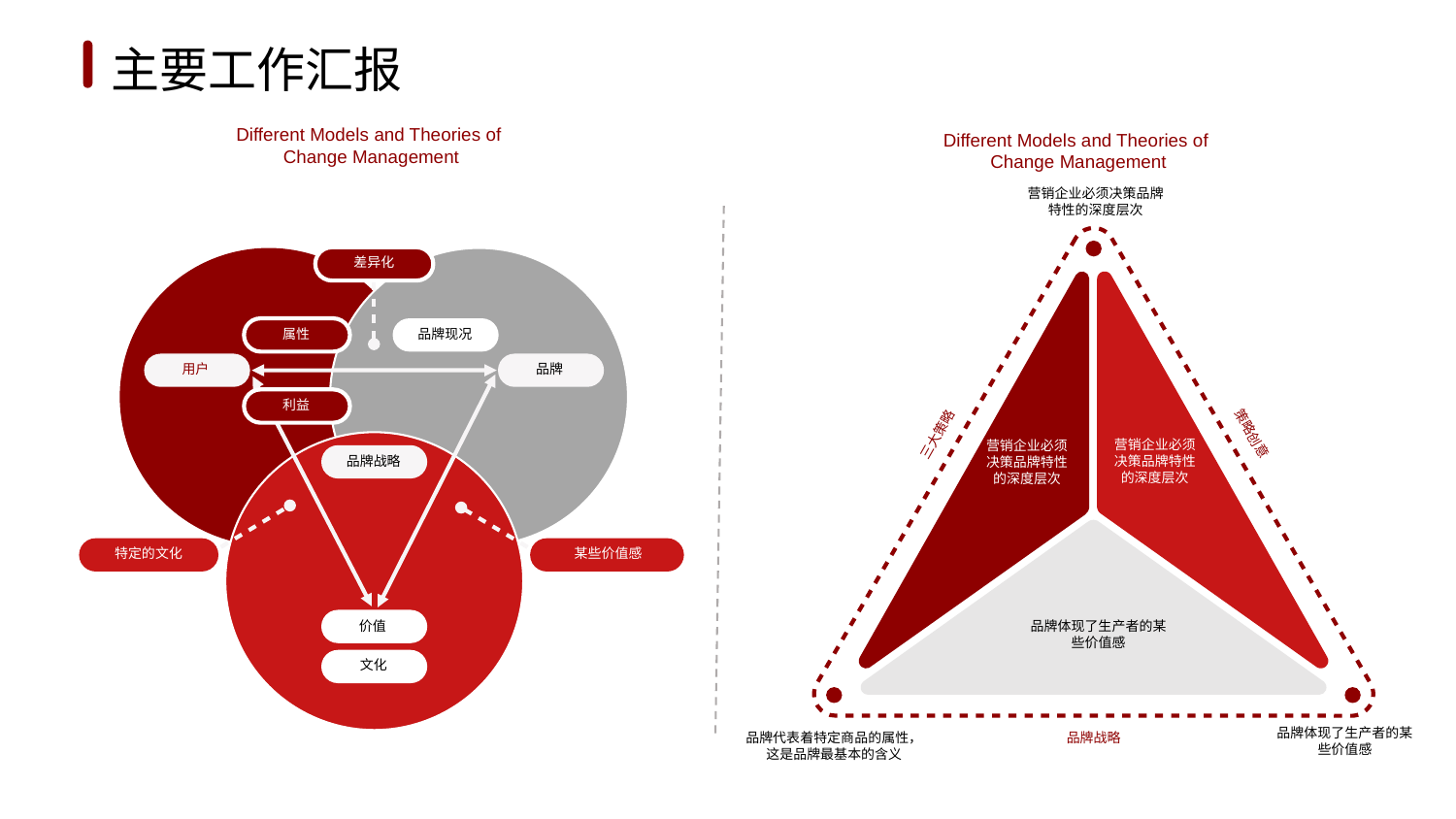

1
2
3
4
5
6
主要工作汇报

Different Models and Theories of
Change Management
Different Models and Theories of
Change Management
营销企业必须决策品牌特性的深度层次

差异化

属性
品牌现况

用户
品牌

利益
三大策略
策略创意

营销企业必须决策品牌特性的深度层次
营销企业必须决策品牌特性的深度层次

品牌战略

特定的文化
某些价值感

价值
品牌体现了生产者的某些价值感

文化

品牌体现了生产者的某些价值感
品牌代表着特定商品的属性，这是品牌最基本的含义
品牌战略